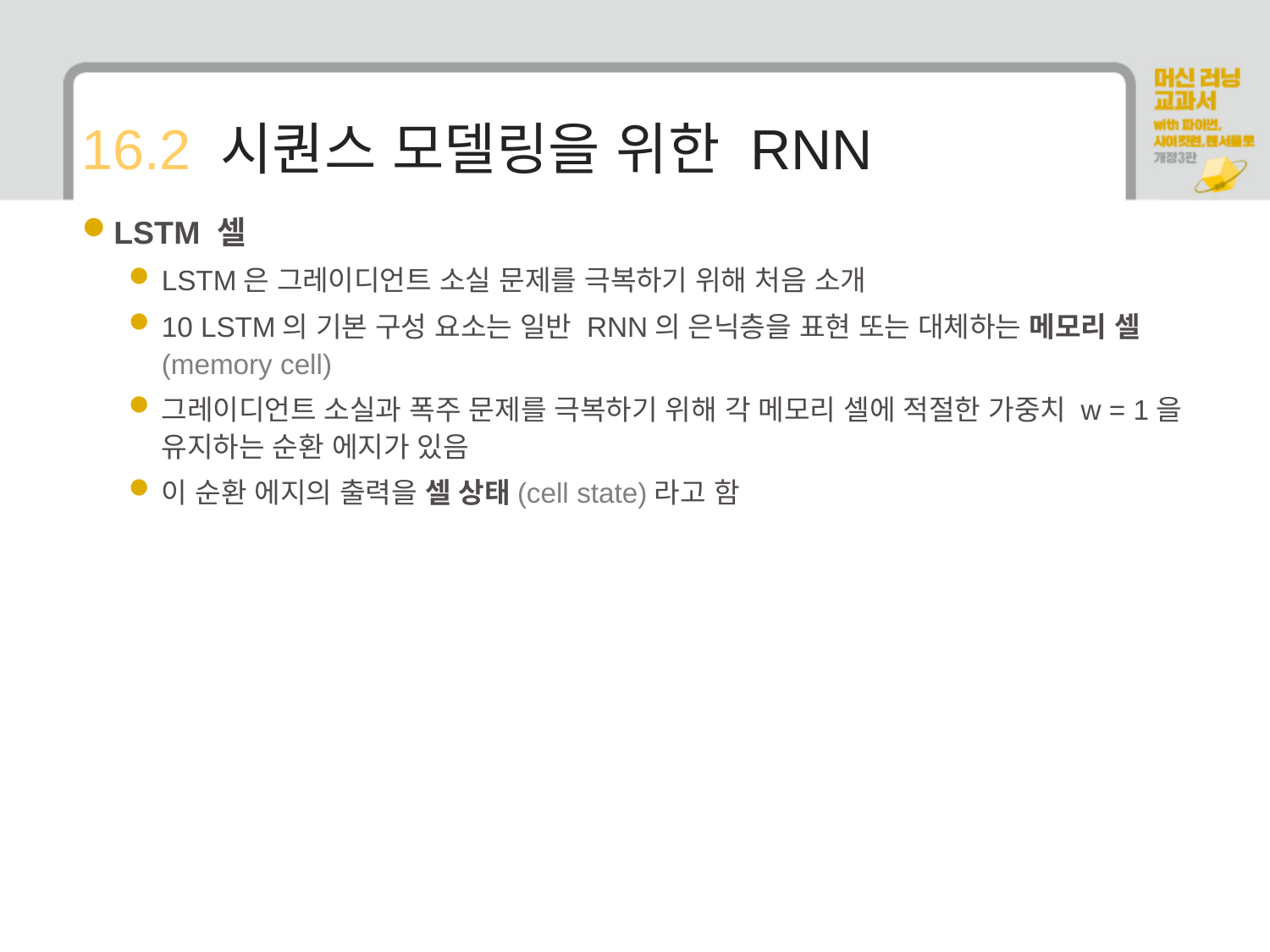

# 16.2 시퀀스 모델링을 위한 RNN
LSTM 셀
LSTM은 그레이디언트 소실 문제를 극복하기 위해 처음 소개
10 LSTM의 기본 구성 요소는 일반 RNN의 은닉층을 표현 또는 대체하는 메모리 셀(memory cell)
그레이디언트 소실과 폭주 문제를 극복하기 위해 각 메모리 셀에 적절한 가중치 w = 1을 유지하는 순환 에지가 있음
이 순환 에지의 출력을 셀 상태(cell state)라고 함